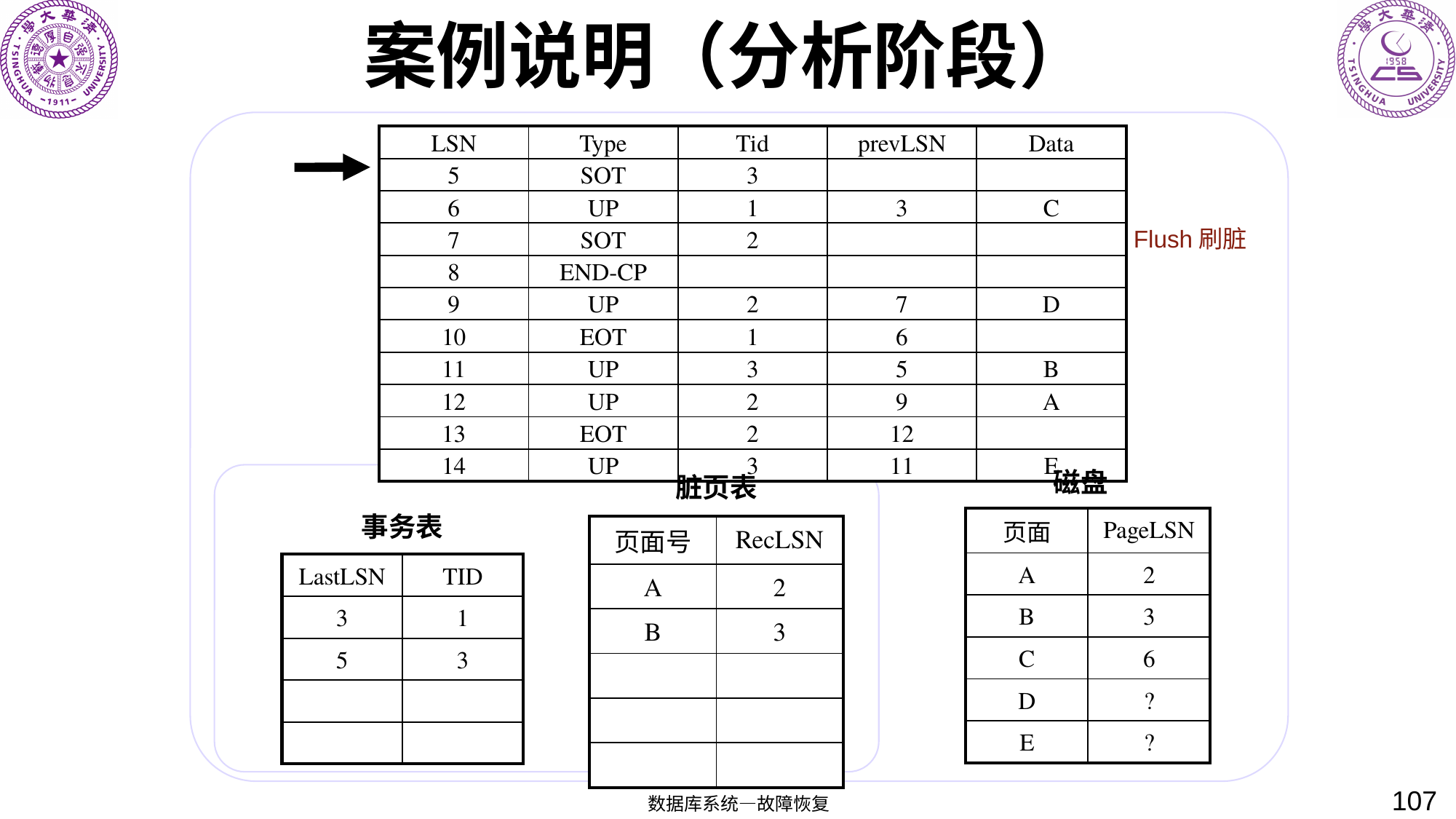

# 案例说明（分析阶段）

| LSN | Type | Tid | prevLSN | Data |
| --- | --- | --- | --- | --- |
| 5 | SOT | 3 |  |  |
| 6 | UP | 1 | 3 | C |
| 7 | SOT | 2 |  |  |
| 8 | END-CP |  |  |  |
| 9 | UP | 2 | 7 | D |
| 10 | EOT | 1 | 6 |  |
| 11 | UP | 3 | 5 | B |
| 12 | UP | 2 | 9 | A |
| 13 | EOT | 2 | 12 |  |
| 14 | UP | 3 | 11 | E |

Flush刷脏
磁盘

脏页表
事务表
| 页面 | PageLSN |
| --- | --- |
| A | 2 |
| B | 3 |
| C | 6 |
| D | ? |
| E | ? |
| 页面号 | RecLSN |
| --- | --- |
| A | 2 |
| B | 3 |
|  |  |
|  |  |
|  |  |
| LastLSN | TID |
| --- | --- |
| 3 | 1 |
| 5 | 3 |
|  |  |
|  |  |
107
数据库系统—故障恢复